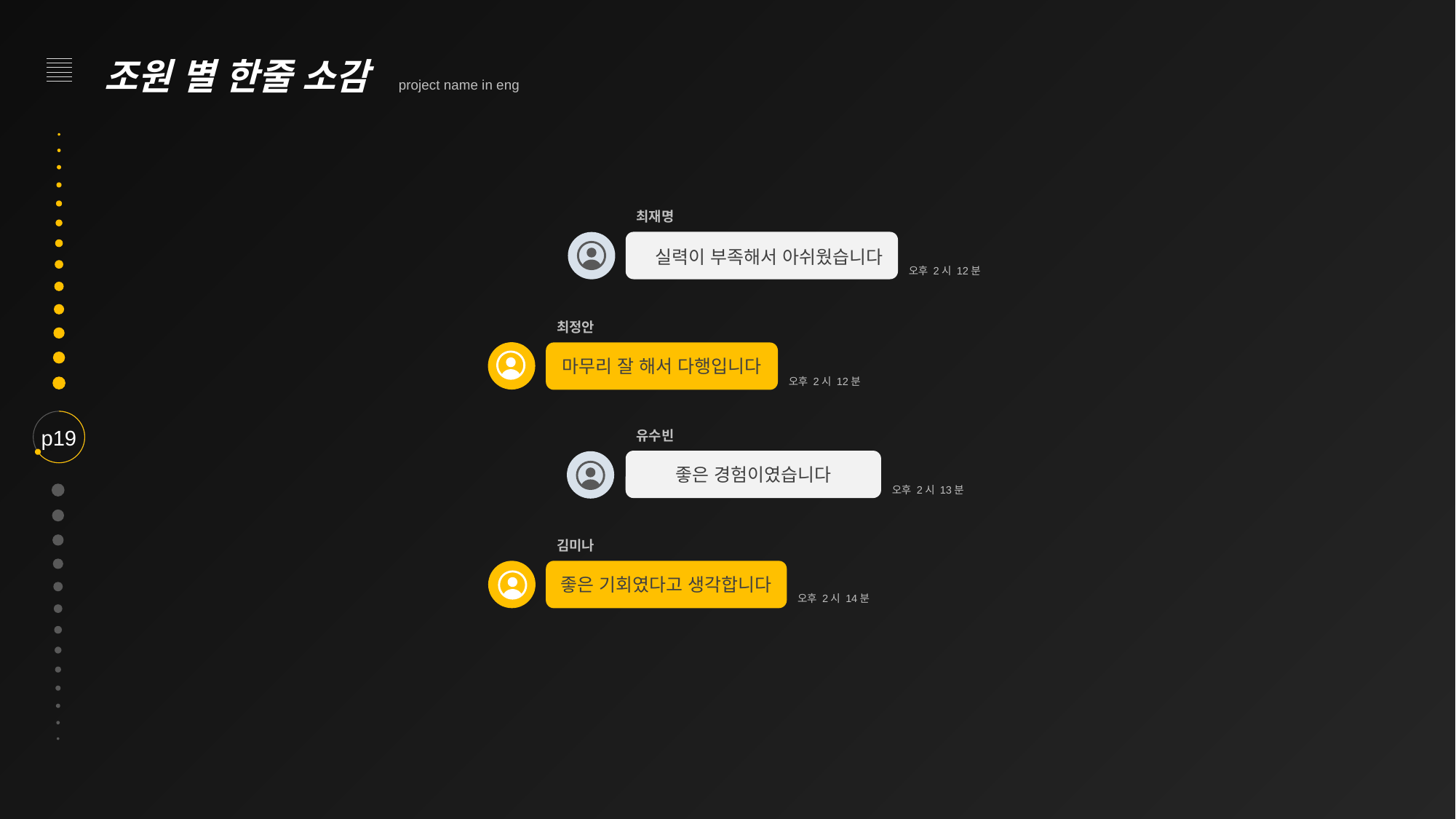

조원 별 한줄 소감  project name in eng

최재명

  실력이 부족해서 아쉬웠습니다

오후 2시 12분

최정안

마무리 잘 해서 다행입니다

오후 2시 12분

p19

유수빈
좋은 경험이였습니다

오후 2시 13분

김미나

좋은 기회였다고 생각합니다

오후 2시 14분